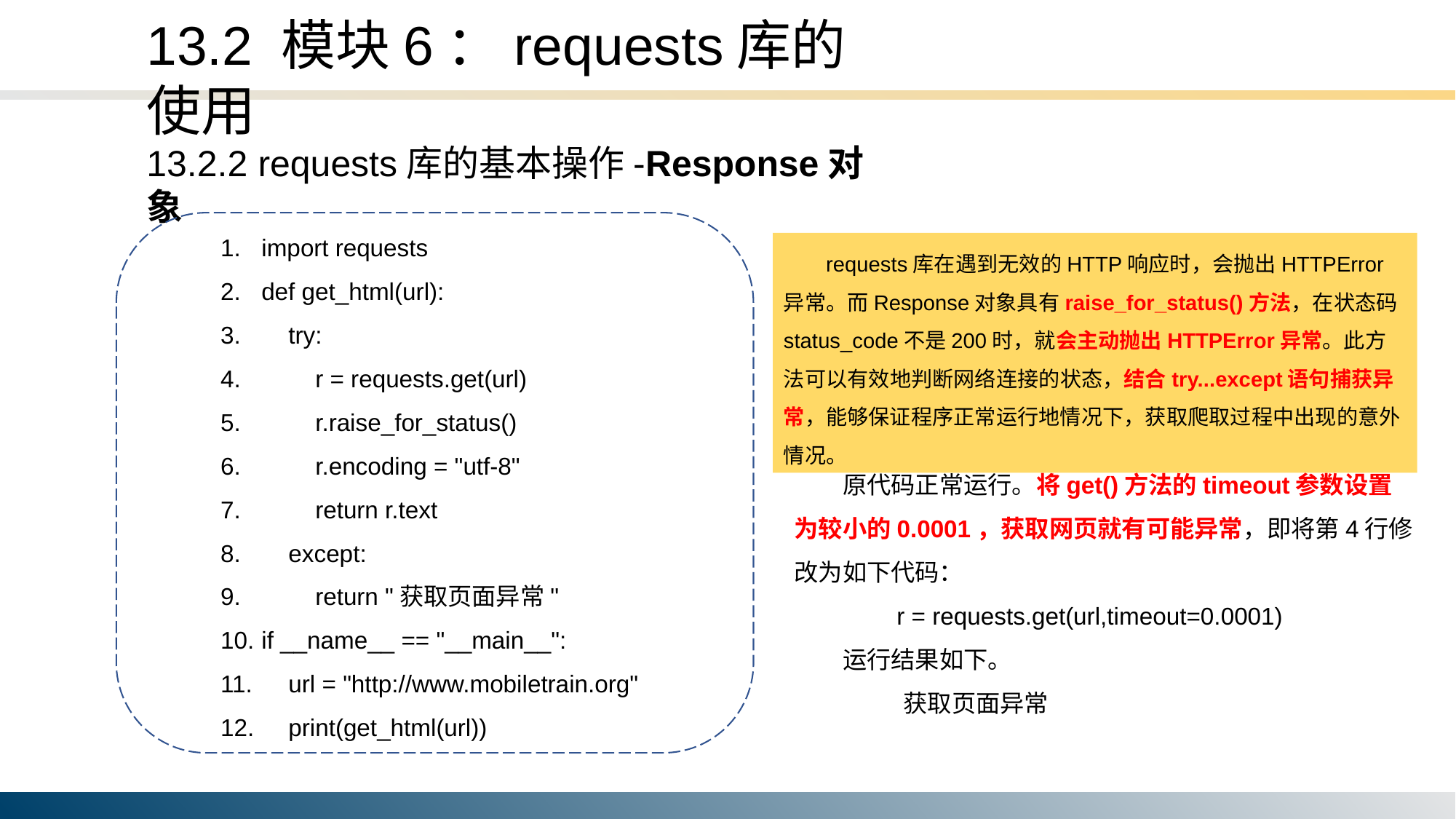

13.2 模块6：requests库的使用
13.2.2 requests库的基本操作-Response对象

import requests
def get_html(url):
    try:
        r = requests.get(url)
        r.raise_for_status()
        r.encoding = "utf-8"
        return r.text
    except:
        return "获取页面异常"
if __name__ == "__main__":
    url = "http://www.mobiletrain.org"
    print(get_html(url))
requests库在遇到无效的HTTP响应时，会抛出HTTPError异常。而Response对象具有raise_for_status()方法，在状态码status_code不是200时，就会主动抛出HTTPError异常。此方法可以有效地判断网络连接的状态，结合try...except语句捕获异常，能够保证程序正常运行地情况下，获取爬取过程中出现的意外情况。
原代码正常运行。将get()方法的timeout参数设置为较小的0.0001，获取网页就有可能异常，即将第4行修改为如下代码：
        r = requests.get(url,timeout=0.0001)
运行结果如下。
	获取页面异常